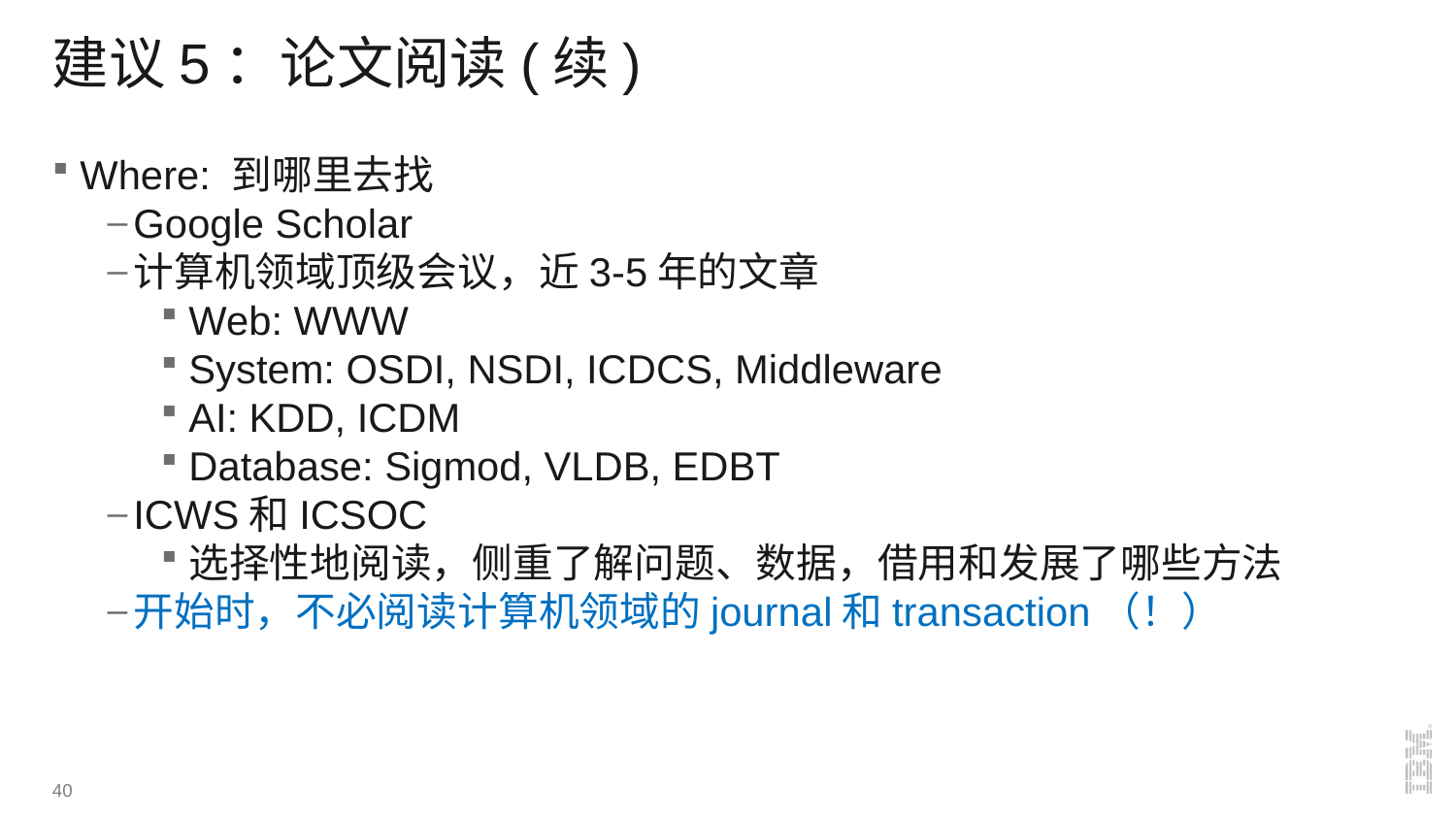

# 建议5：论文阅读(续)
Where: 到哪里去找
Google Scholar
计算机领域顶级会议，近3-5年的文章
Web: WWW
System: OSDI, NSDI, ICDCS, Middleware
AI: KDD, ICDM
Database: Sigmod, VLDB, EDBT
ICWS和ICSOC
选择性地阅读，侧重了解问题、数据，借用和发展了哪些方法
开始时，不必阅读计算机领域的journal和transaction（！）

40